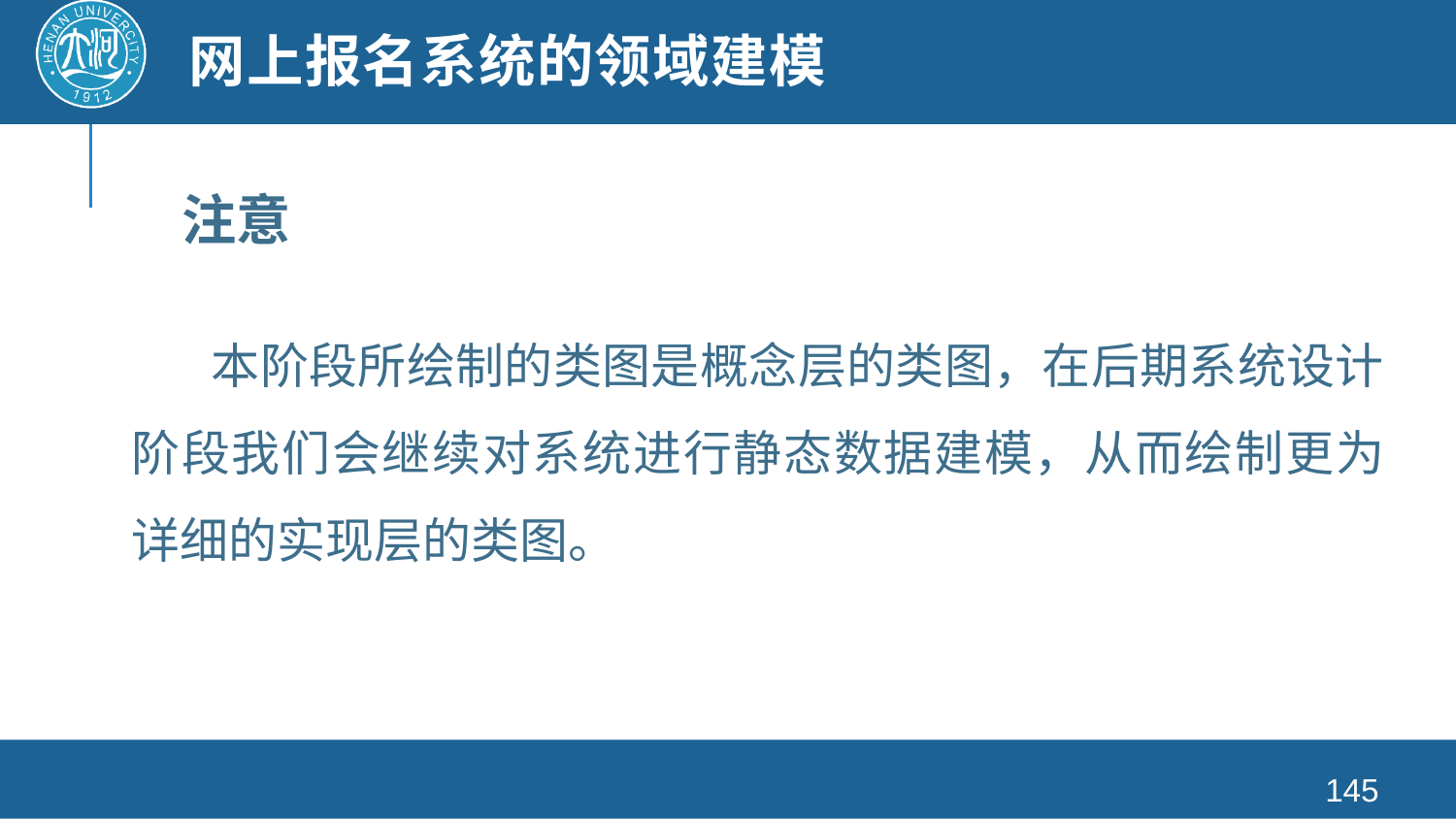

# 网上报名系统的领域建模
注意
      本阶段所绘制的类图是概念层的类图，在后期系统设计阶段我们会继续对系统进行静态数据建模，从而绘制更为详细的实现层的类图。
145